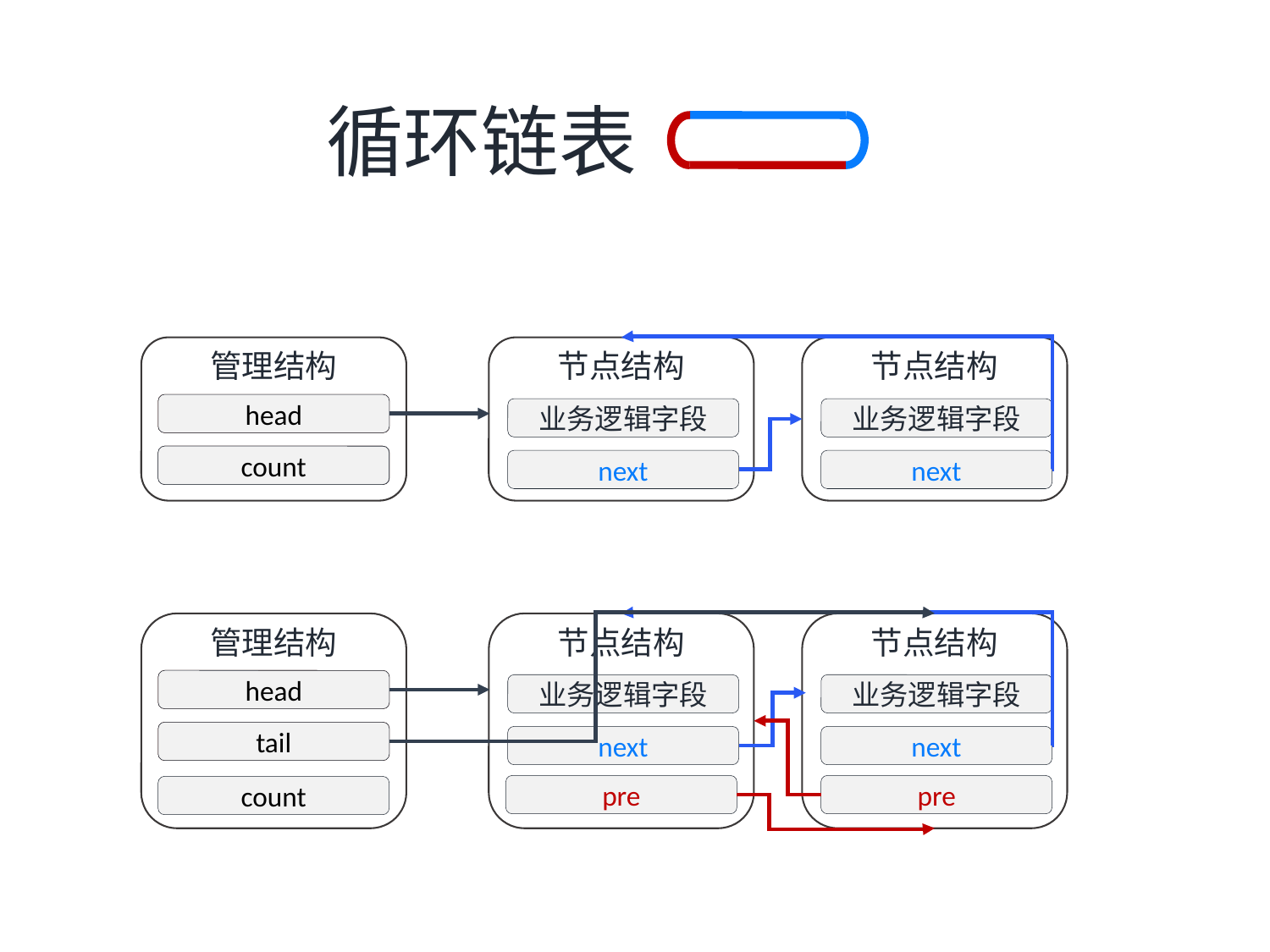

循环链表

节点结构

节点结构

管理结构
NULL
0
head
业务逻辑字段
业务逻辑字段
count
1
next
next

节点结构

节点结构

管理结构
NULL
0
head
业务逻辑字段
业务逻辑字段
tail
next
next
pre
pre
count